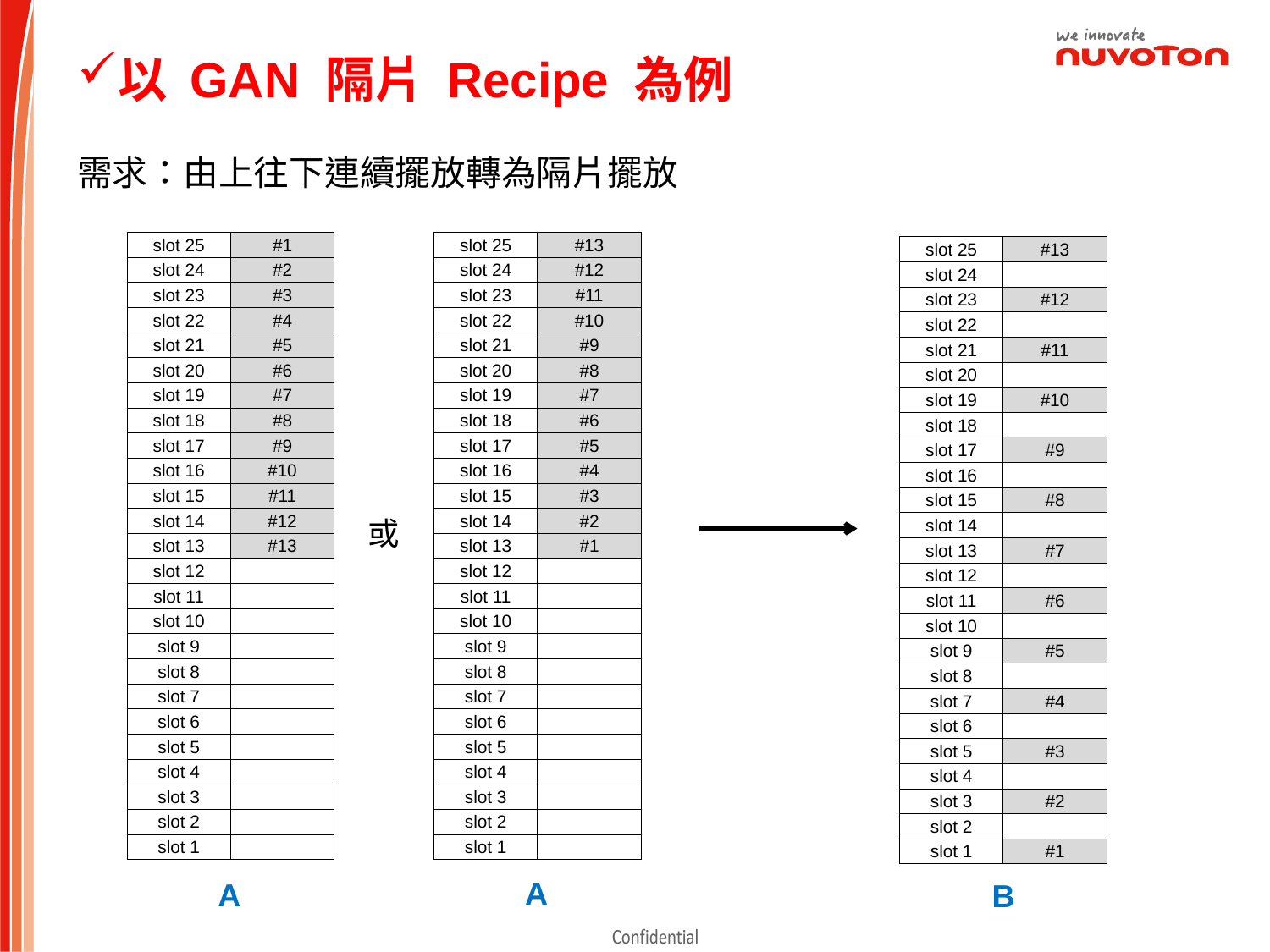

以 GAN 隔片 Recipe 為例

需求：由上往下連續擺放轉為隔片擺放
| slot 25 | #1 |
| --- | --- |
| slot 24 | #2 |
| slot 23 | #3 |
| slot 22 | #4 |
| slot 21 | #5 |
| slot 20 | #6 |
| slot 19 | #7 |
| slot 18 | #8 |
| slot 17 | #9 |
| slot 16 | #10 |
| slot 15 | #11 |
| slot 14 | #12 |
| slot 13 | #13 |
| slot 12 |  |
| slot 11 |  |
| slot 10 |  |
| slot 9 |  |
| slot 8 |  |
| slot 7 |  |
| slot 6 |  |
| slot 5 |  |
| slot 4 |  |
| slot 3 |  |
| slot 2 |  |
| slot 1 |  |
| slot 25 | #13 |
| --- | --- |
| slot 24 | #12 |
| slot 23 | #11 |
| slot 22 | #10 |
| slot 21 | #9 |
| slot 20 | #8 |
| slot 19 | #7 |
| slot 18 | #6 |
| slot 17 | #5 |
| slot 16 | #4 |
| slot 15 | #3 |
| slot 14 | #2 |
| slot 13 | #1 |
| slot 12 |  |
| slot 11 |  |
| slot 10 |  |
| slot 9 |  |
| slot 8 |  |
| slot 7 |  |
| slot 6 |  |
| slot 5 |  |
| slot 4 |  |
| slot 3 |  |
| slot 2 |  |
| slot 1 |  |
| slot 25 | #13 |
| --- | --- |
| slot 24 |  |
| slot 23 | #12 |
| slot 22 |  |
| slot 21 | #11 |
| slot 20 |  |
| slot 19 | #10 |
| slot 18 |  |
| slot 17 | #9 |
| slot 16 |  |
| slot 15 | #8 |
| slot 14 |  |
| slot 13 | #7 |
| slot 12 |  |
| slot 11 | #6 |
| slot 10 |  |
| slot 9 | #5 |
| slot 8 |  |
| slot 7 | #4 |
| slot 6 |  |
| slot 5 | #3 |
| slot 4 |  |
| slot 3 | #2 |
| slot 2 |  |
| slot 1 | #1 |
或
A
A
B